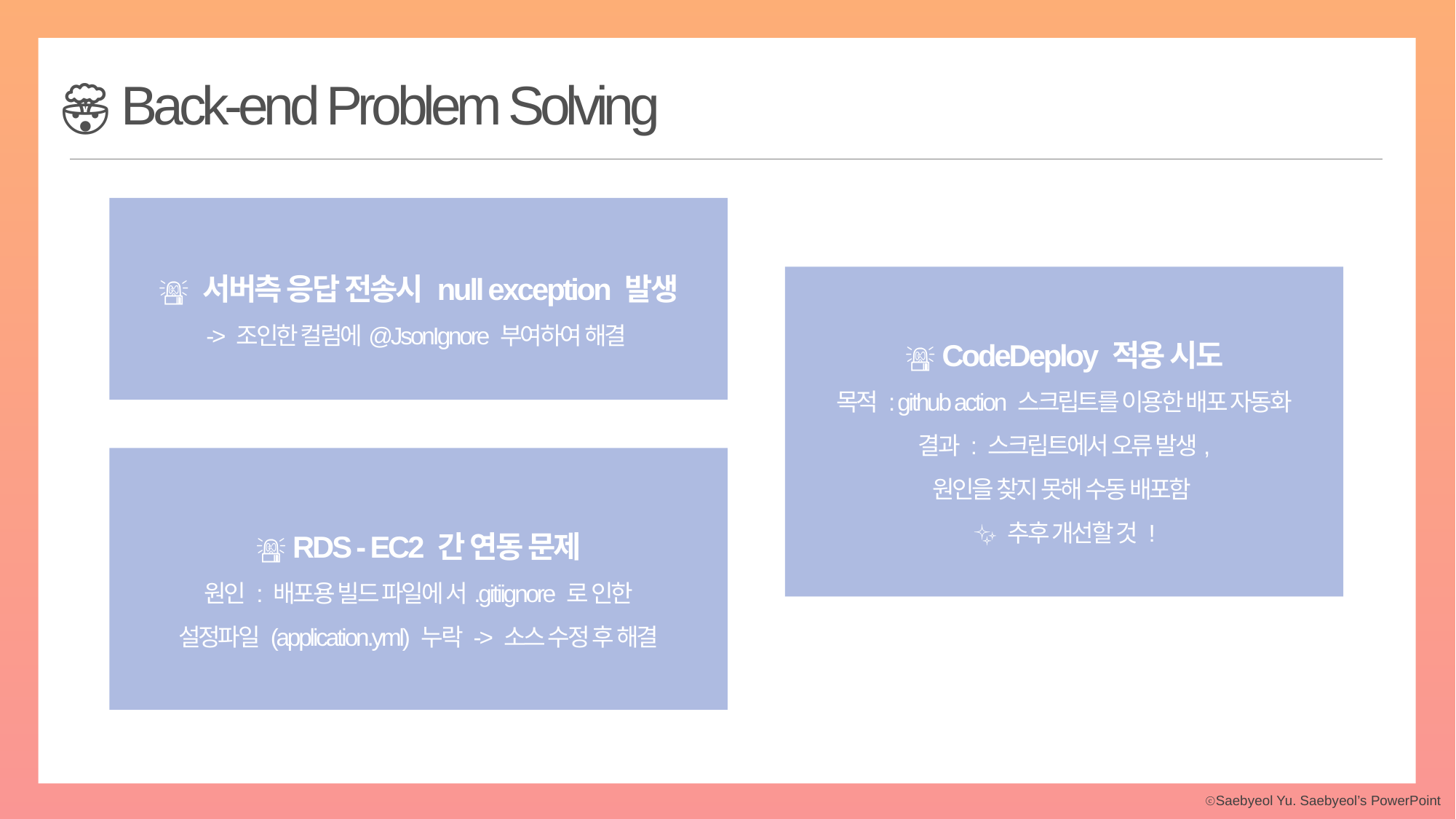

🤯 Back-end Problem Solving

🚨 서버측 응답 전송시 null exception 발생
-> 조인한 컬럼에@JsonIgnore 부여하여 해결

🚨 CodeDeploy 적용 시도
목적 : github action 스크립트를 이용한 배포 자동화
결과 : 스크립트에서 오류 발생,
원인을 찾지 못해 수동 배포함
✨ 추후 개선할 것 !

🚨 RDS - EC2 간 연동 문제
원인 : 배포용 빌드 파일에 서.gitiignore 로 인한
설정파일 (application.yml) 누락 -> 소스 수정 후 해결